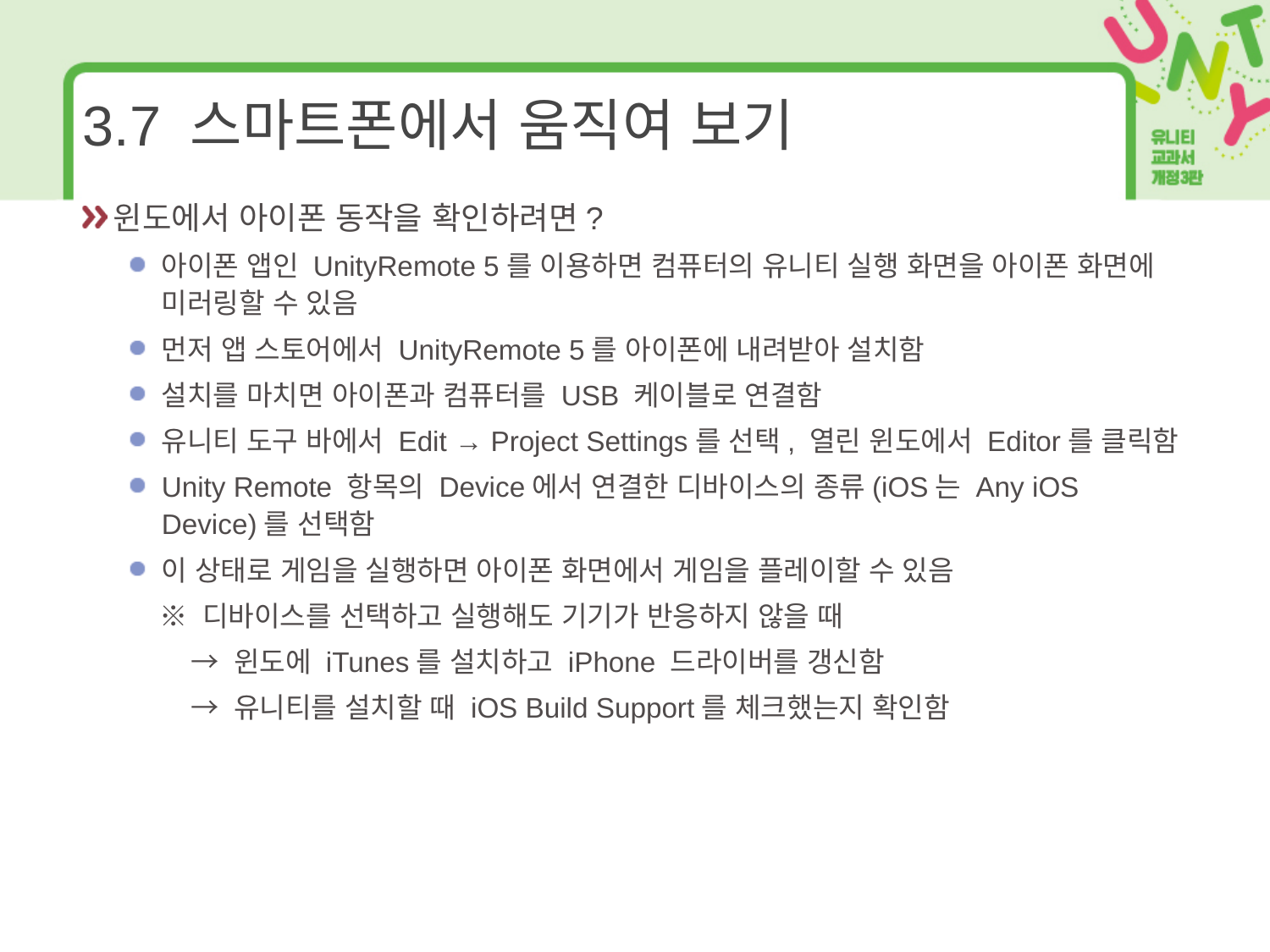

# 3.7 스마트폰에서 움직여 보기
윈도에서 아이폰 동작을 확인하려면?
아이폰 앱인 UnityRemote 5를 이용하면 컴퓨터의 유니티 실행 화면을 아이폰 화면에 미러링할 수 있음
먼저 앱 스토어에서 UnityRemote 5를 아이폰에 내려받아 설치함
설치를 마치면 아이폰과 컴퓨터를 USB 케이블로 연결함
유니티 도구 바에서 Edit → Project Settings를 선택, 열린 윈도에서 Editor를 클릭함
Unity Remote 항목의 Device에서 연결한 디바이스의 종류(iOS는 Any iOS Device)를 선택함
이 상태로 게임을 실행하면 아이폰 화면에서 게임을 플레이할 수 있음
    ※ 디바이스를 선택하고 실행해도 기기가 반응하지 않을 때
        → 윈도에 iTunes를 설치하고 iPhone 드라이버를 갱신함
        → 유니티를 설치할 때 iOS Build Support를 체크했는지 확인함